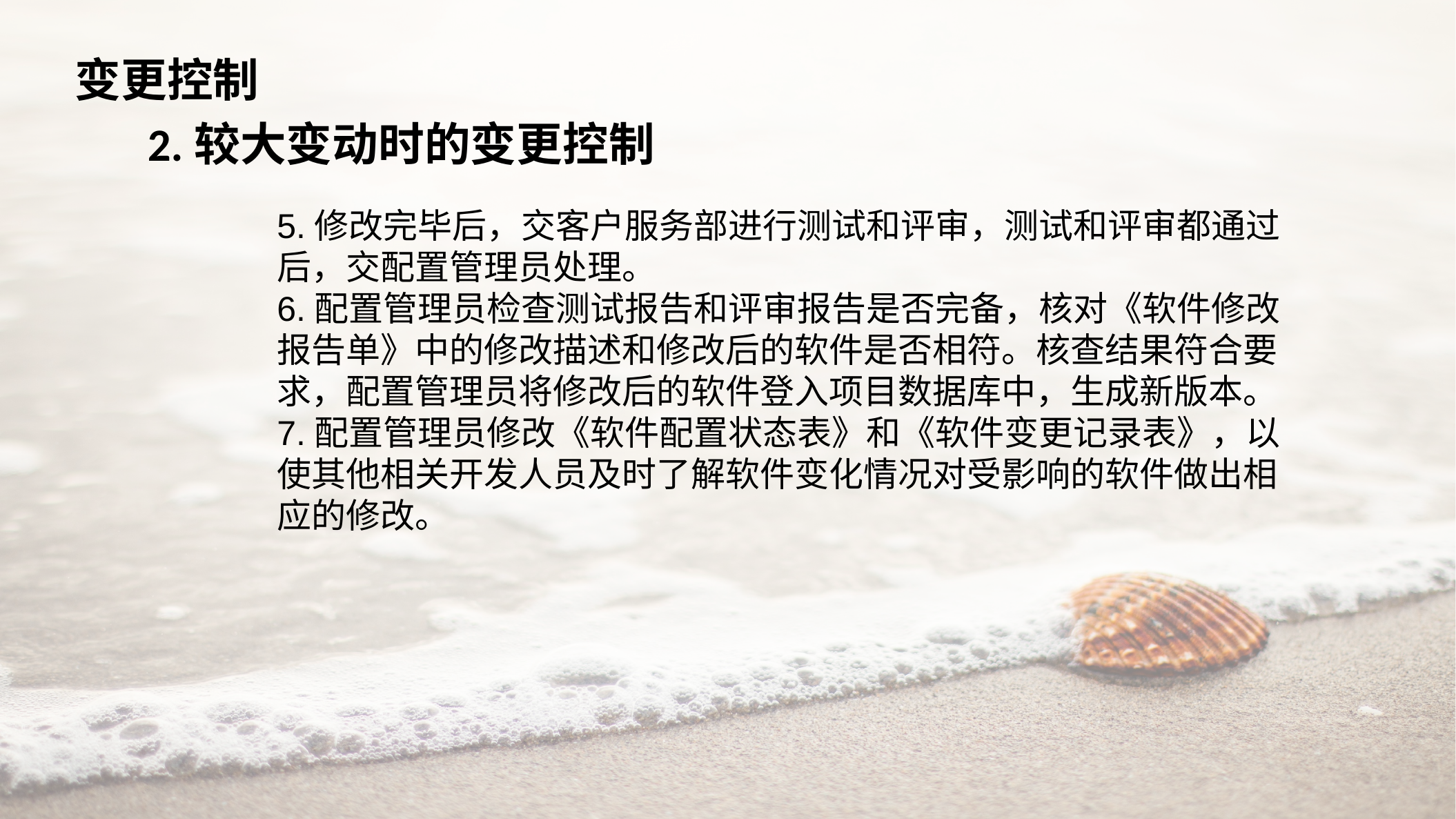

变更控制
2.较大变动时的变更控制
5.修改完毕后，交客户服务部进行测试和评审，测试和评审都通过后，交配置管理员处理。
6.配置管理员检查测试报告和评审报告是否完备，核对《软件修改报告单》中的修改描述和修改后的软件是否相符。核查结果符合要求，配置管理员将修改后的软件登入项目数据库中，生成新版本。
7.配置管理员修改《软件配置状态表》和《软件变更记录表》，以使其他相关开发人员及时了解软件变化情况对受影响的软件做出相应的修改。